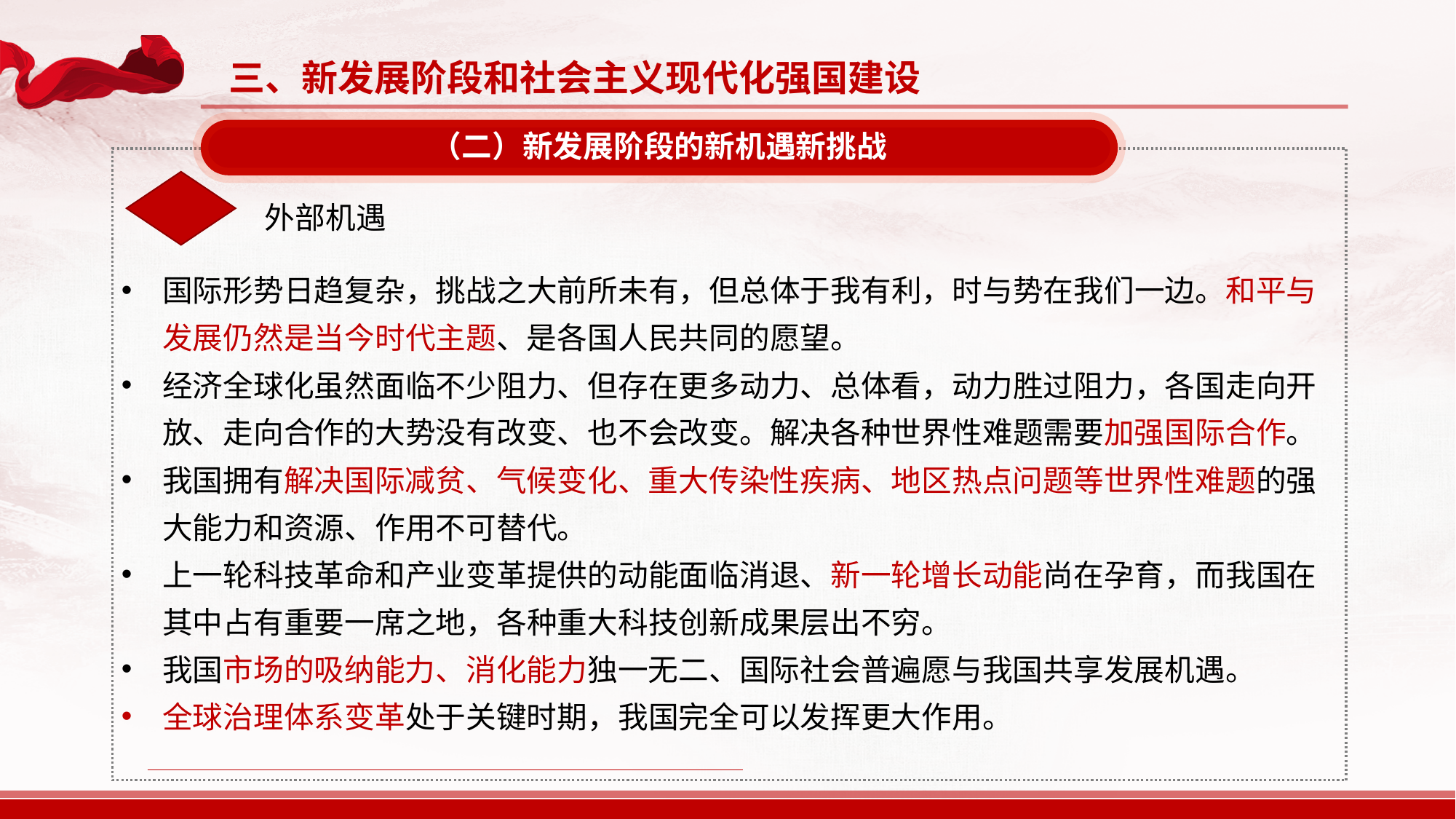

三、新发展阶段和社会主义现代化强国建设
（二）新发展阶段的新机遇新挑战

外部机遇
国际形势日趋复杂，挑战之大前所未有，但总体于我有利，时与势在我们一边。和平与发展仍然是当今时代主题、是各国人民共同的愿望。
经济全球化虽然面临不少阻力、但存在更多动力、总体看，动力胜过阻力，各国走向开放、走向合作的大势没有改变、也不会改变。解决各种世界性难题需要加强国际合作。
我国拥有解决国际减贫、气候变化、重大传染性疾病、地区热点问题等世界性难题的强大能力和资源、作用不可替代。
上一轮科技革命和产业变革提供的动能面临消退、新一轮增长动能尚在孕育，而我国在其中占有重要一席之地，各种重大科技创新成果层出不穷。
我国市场的吸纳能力、消化能力独一无二、国际社会普遍愿与我国共享发展机遇。
全球治理体系变革处于关键时期，我国完全可以发挥更大作用。